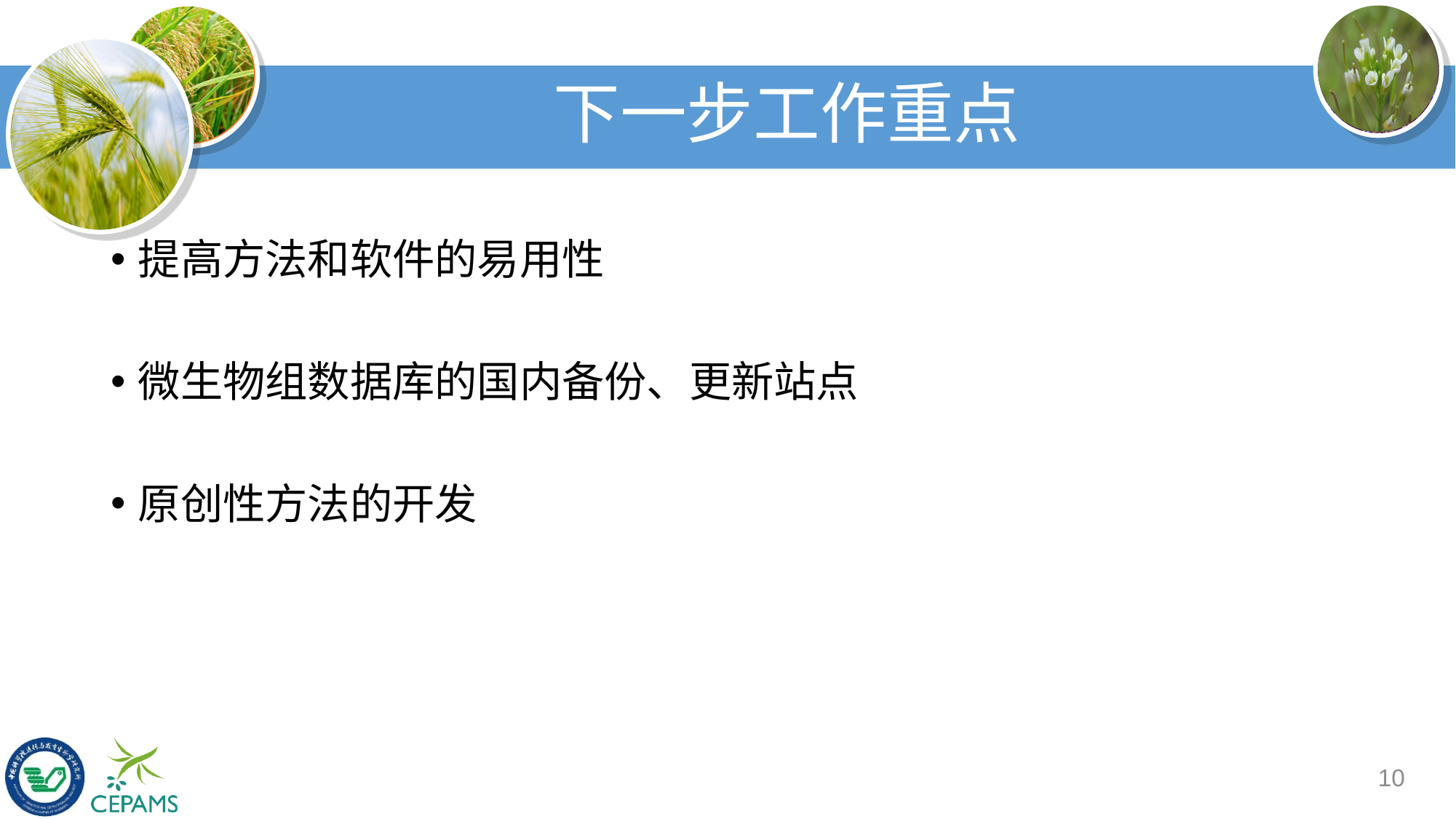

# 下一步工作重点
提高方法和软件的易用性

微生物组数据库的国内备份、更新站点

原创性方法的开发
10